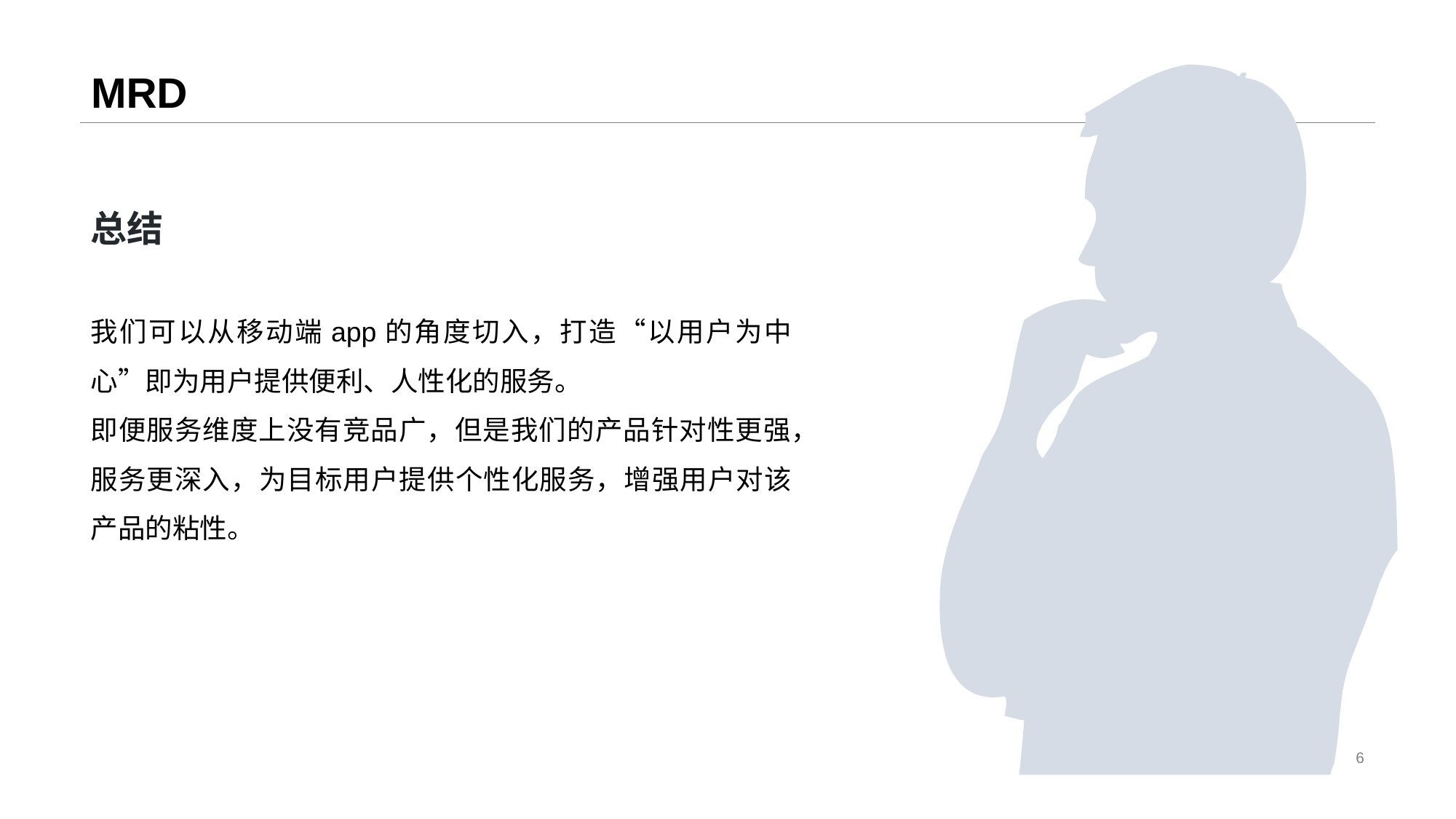

# MRD

总结

我们可以从移动端app的角度切入，打造“以用户为中心”即为用户提供便利、人性化的服务。
即便服务维度上没有竞品广，但是我们的产品针对性更强，服务更深入，为目标用户提供个性化服务，增强用户对该产品的粘性。

6